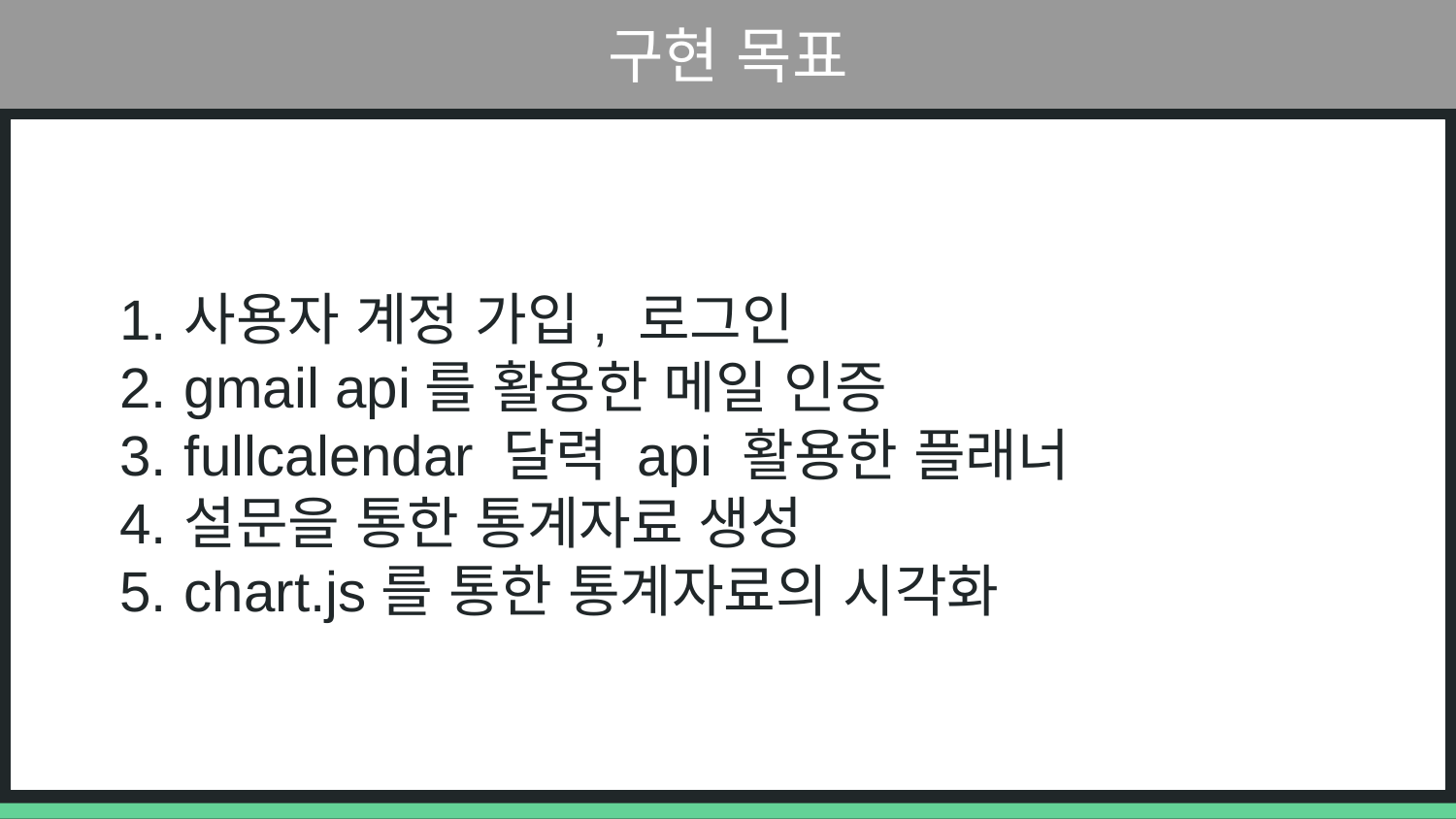

구현 목표

사용자 계정 가입, 로그인
gmail api를 활용한 메일 인증
fullcalendar 달력 api 활용한 플래너
설문을 통한 통계자료 생성
chart.js를 통한 통계자료의 시각화